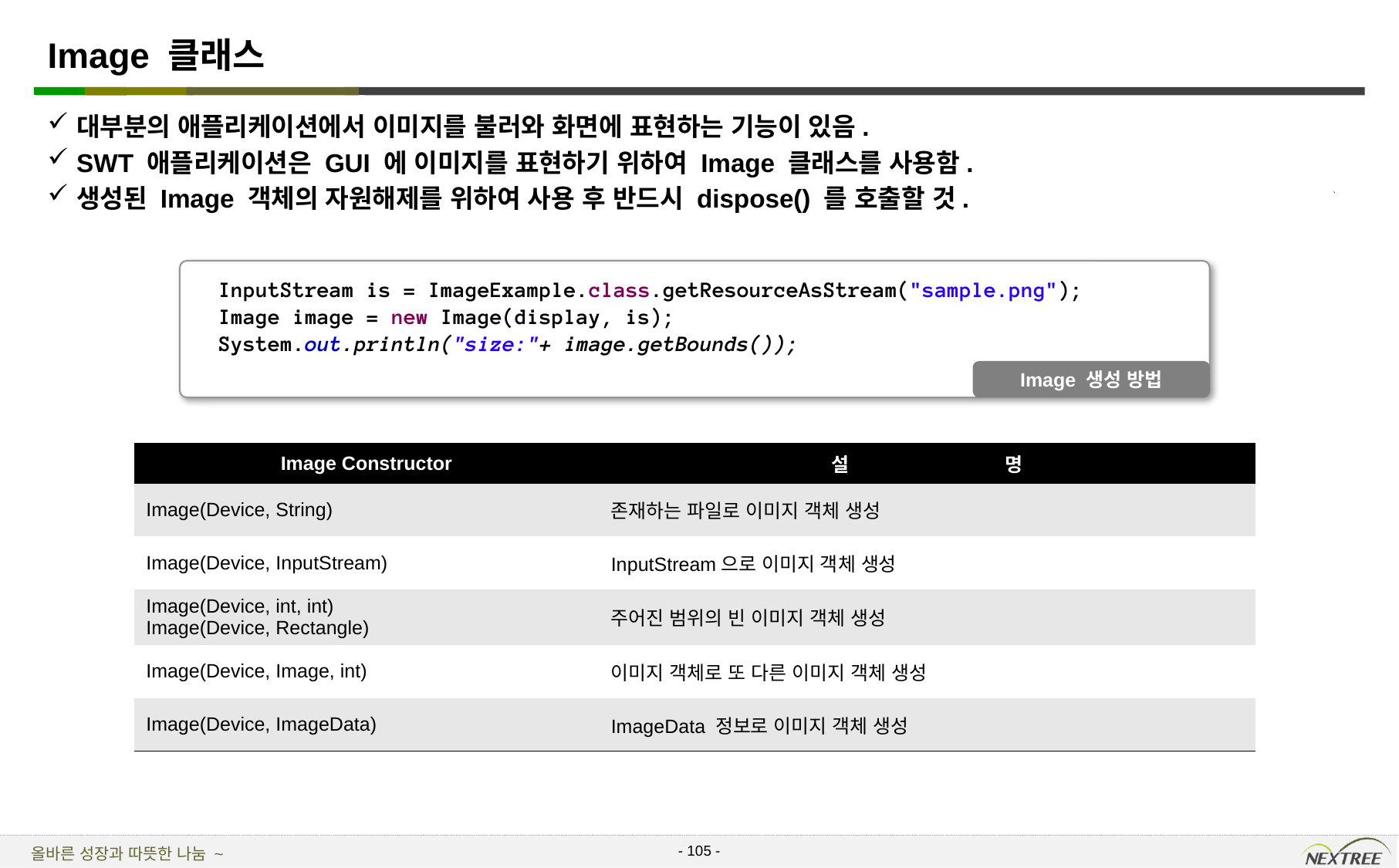

# Image 클래스
대부분의 애플리케이션에서 이미지를 불러와 화면에 표현하는 기능이 있음.
SWT 애플리케이션은 GUI 에 이미지를 표현하기 위하여 Image 클래스를 사용함.
생성된 Image 객체의 자원해제를 위하여 사용 후 반드시 dispose() 를 호출할 것.
  InputStream is = ImageExample.class.getResourceAsStream("sample.png");
  Image image = new Image(display, is);
  System.out.println("size:"+ image.getBounds());

Image 생성 방법
| Image Constructor | 설 명 |
| --- | --- |
| Image(Device, String) | 존재하는 파일로 이미지 객체 생성 |
| Image(Device, InputStream) | InputStream으로 이미지 객체 생성 |
| Image(Device, int, int) Image(Device, Rectangle) | 주어진 범위의 빈 이미지 객체 생성 |
| Image(Device, Image, int) | 이미지 객체로 또 다른 이미지 객체 생성 |
| Image(Device, ImageData) | ImageData 정보로 이미지 객체 생성 |